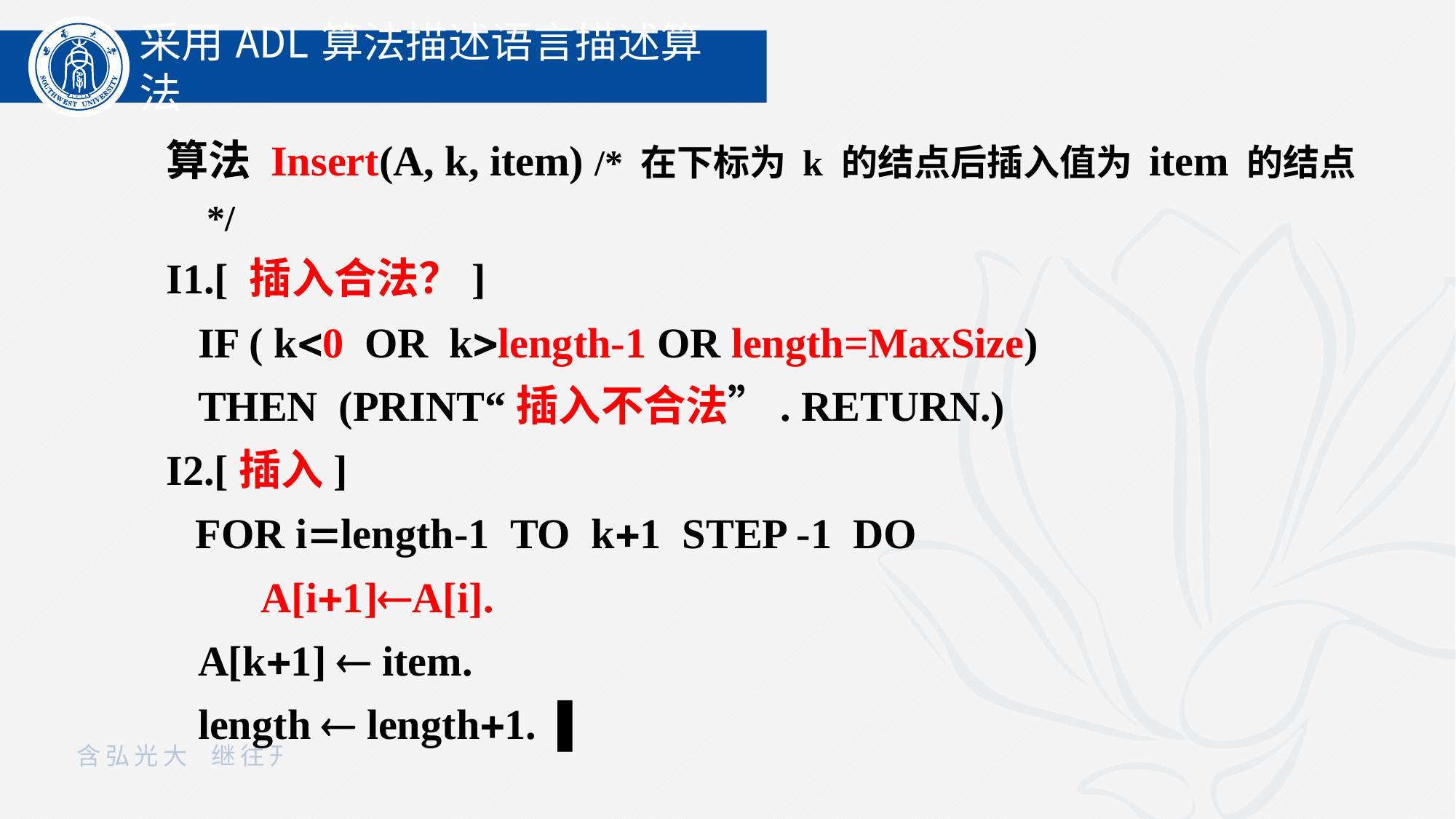

采用ADL算法描述语言描述算法
算法 Insert(A, k, item) /* 在下标为 k 的结点后插入值为 item 的结点 */
I1.[ 插入合法？]
   IF ( k<0  OR  k>length-1 OR length=MaxSize)
   THEN  (PRINT“插入不合法”. RETURN.)
I2.[插入]
   FOR i=length-1  TO  k+1  STEP -1  DO
         A[i+1]←A[i].
   A[k+1] ← item.
   length ← length+1.  ▌